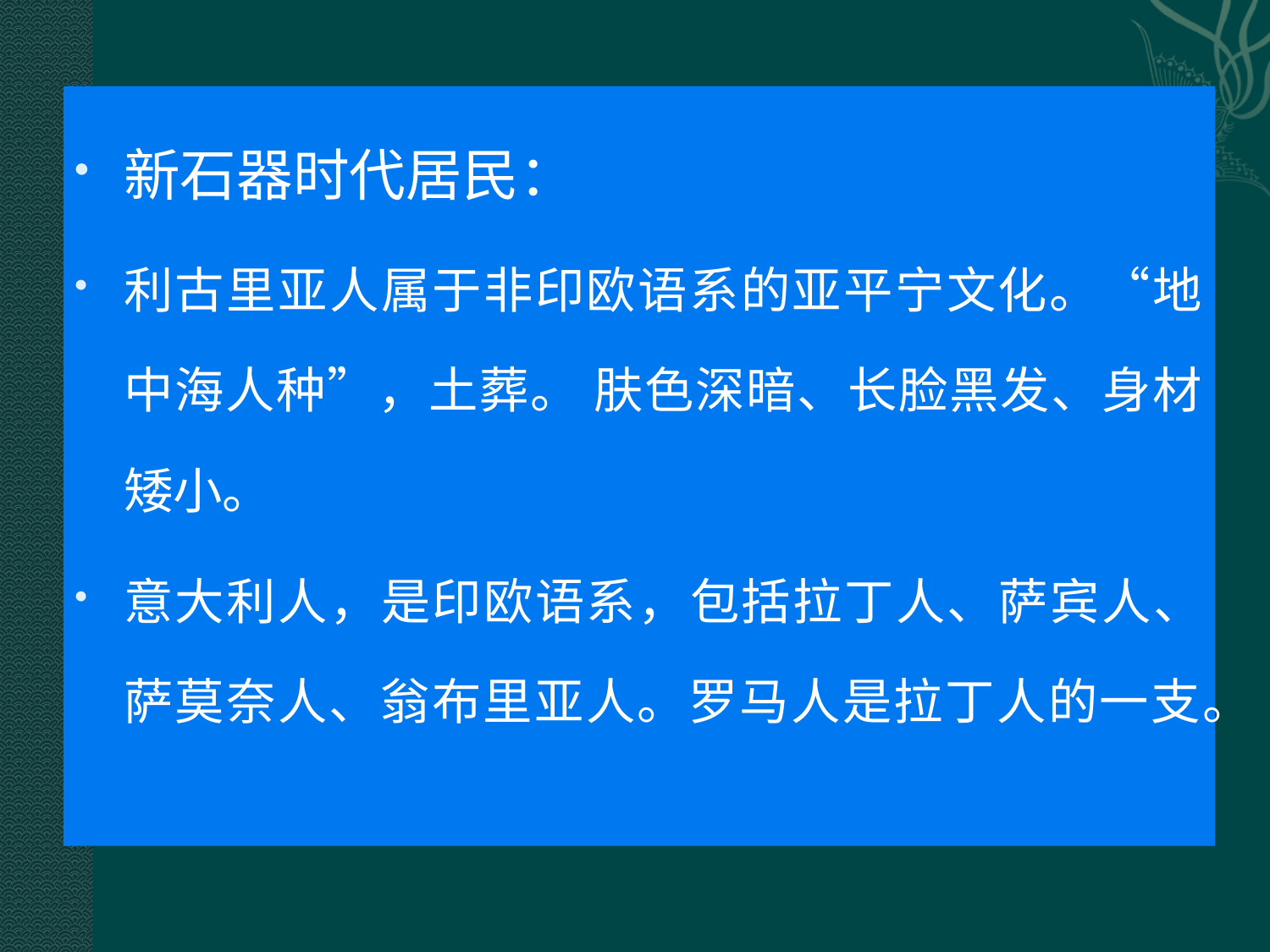

新石器时代居民：
利古里亚人属于非印欧语系的亚平宁文化。“地中海人种”，土葬。 肤色深暗、长脸黑发、身材矮小。
意大利人，是印欧语系，包括拉丁人、萨宾人、萨莫奈人、翁布里亚人。罗马人是拉丁人的一支。